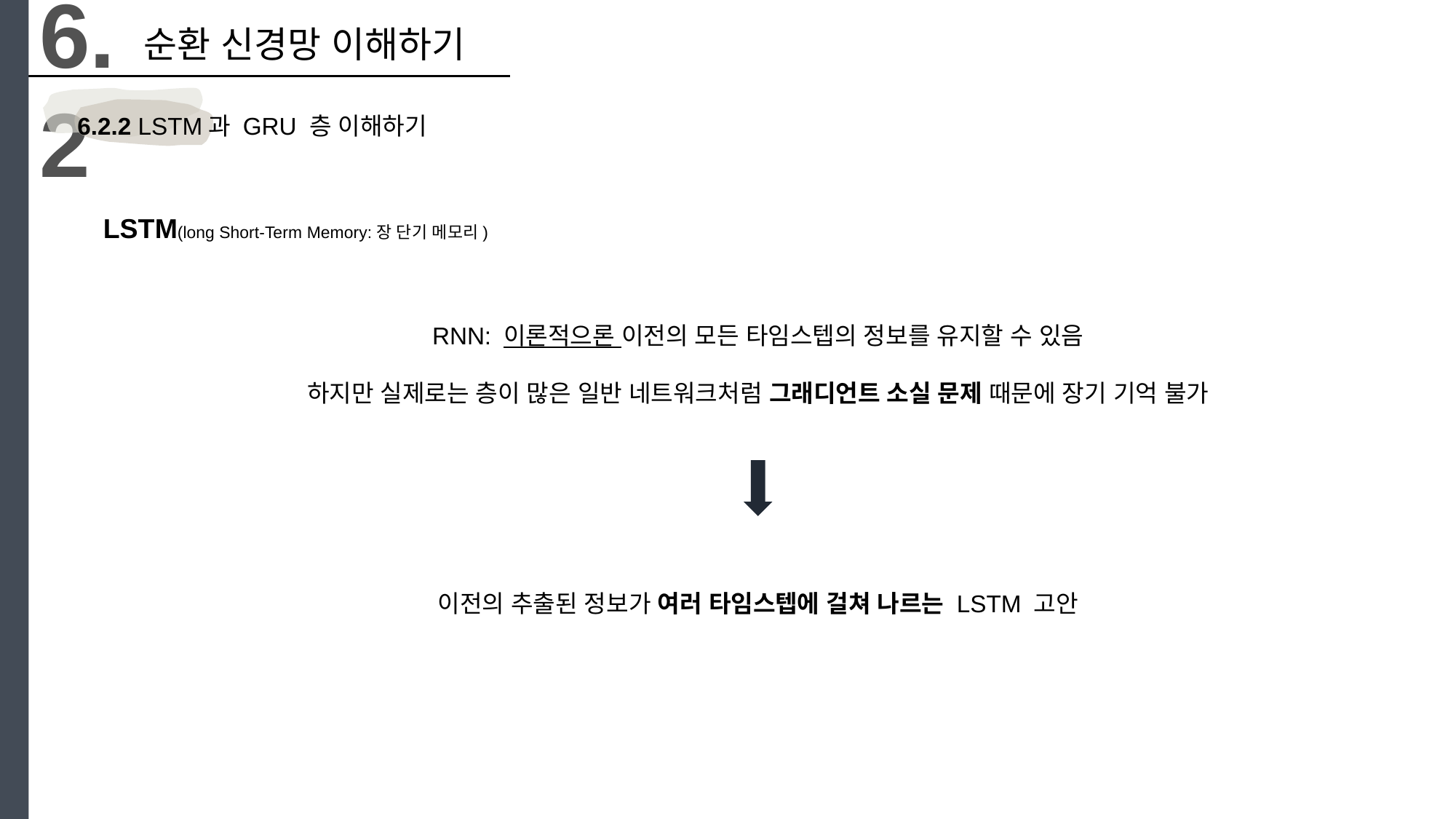

6.2
순환 신경망 이해하기

6.2.2 LSTM과 GRU 층 이해하기

LSTM(long Short-Term Memory:장 단기 메모리)
RNN: 이론적으론 이전의 모든 타임스텝의 정보를 유지할 수 있음

하지만 실제로는 층이 많은 일반 네트워크처럼 그래디언트 소실 문제 때문에 장기 기억 불가

이전의 추출된 정보가 여러 타임스텝에 걸쳐 나르는 LSTM 고안